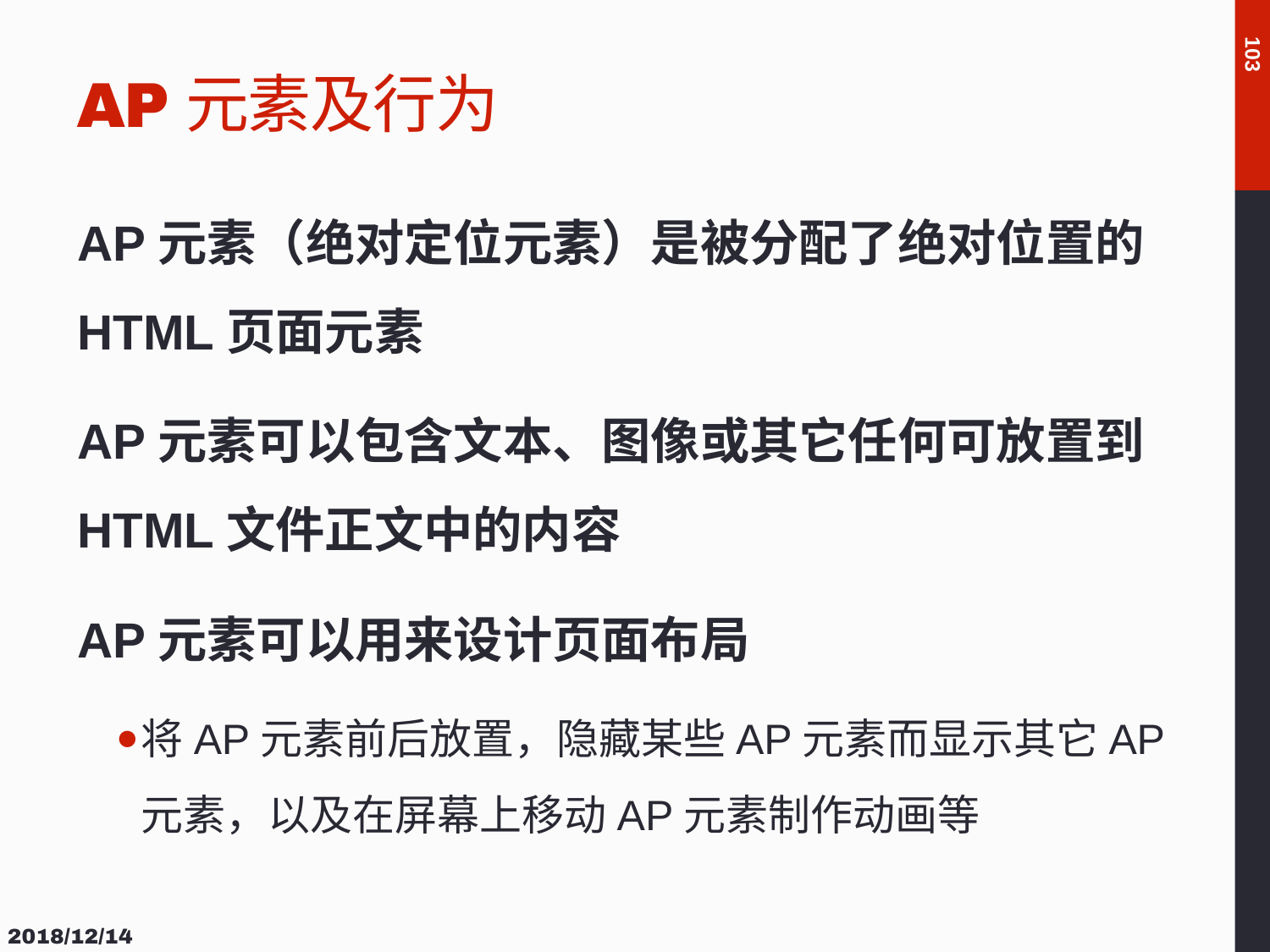

# AP元素及行为
103
AP元素（绝对定位元素）是被分配了绝对位置的HTML页面元素
AP元素可以包含文本、图像或其它任何可放置到HTML文件正文中的内容
AP元素可以用来设计页面布局
将AP元素前后放置，隐藏某些AP元素而显示其它AP元素，以及在屏幕上移动AP元素制作动画等
2018/12/14